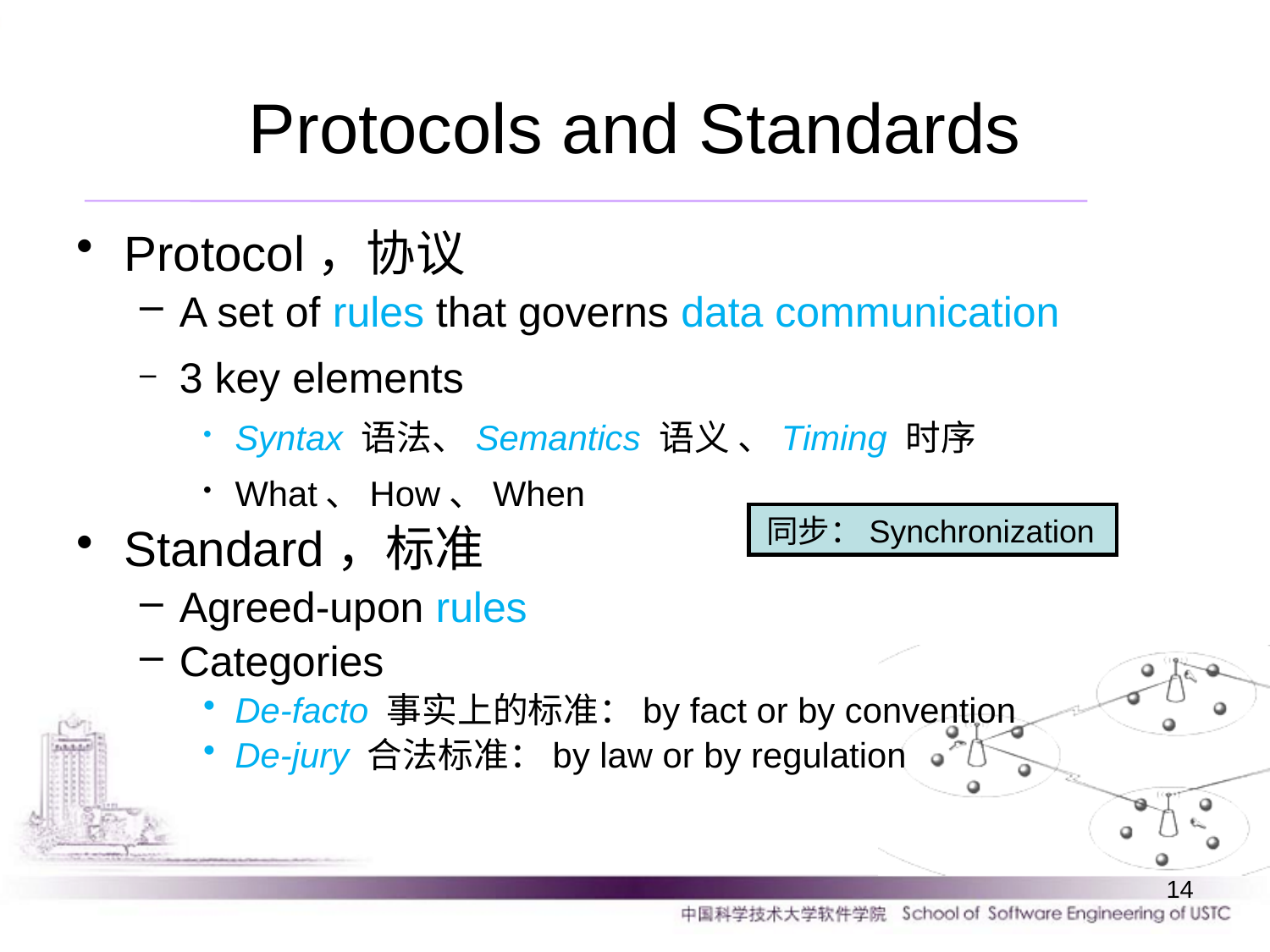

# Protocols and Standards
Protocol，协议
A set of rules that governs data communication
3 key elements
Syntax 语法、Semantics 语义 、Timing 时序
What、How、When
Standard，标准
Agreed-upon rules
Categories
De-facto 事实上的标准：by fact or by convention
De-jury 合法标准：by law or by regulation
同步：Synchronization
14